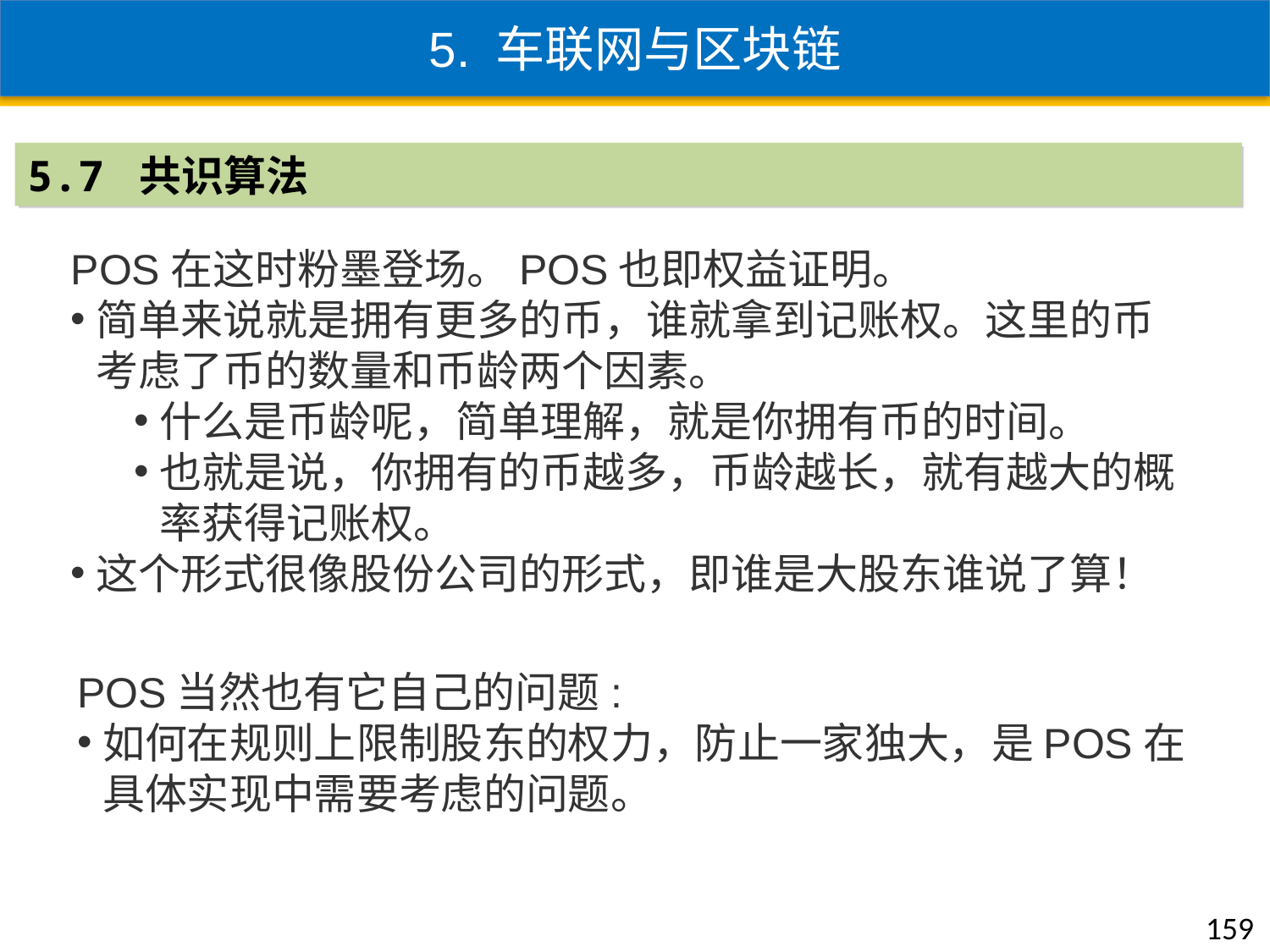

5. 车联网与区块链
5.7 共识算法
POS在这时粉墨登场。POS也即权益证明。
简单来说就是拥有更多的币，谁就拿到记账权。这里的币考虑了币的数量和币龄两个因素。
什么是币龄呢，简单理解，就是你拥有币的时间。
也就是说，你拥有的币越多，币龄越长，就有越大的概率获得记账权。
这个形式很像股份公司的形式，即谁是大股东谁说了算！

POS当然也有它自己的问题:
如何在规则上限制股东的权力，防止一家独大，是POS在具体实现中需要考虑的问题。

159